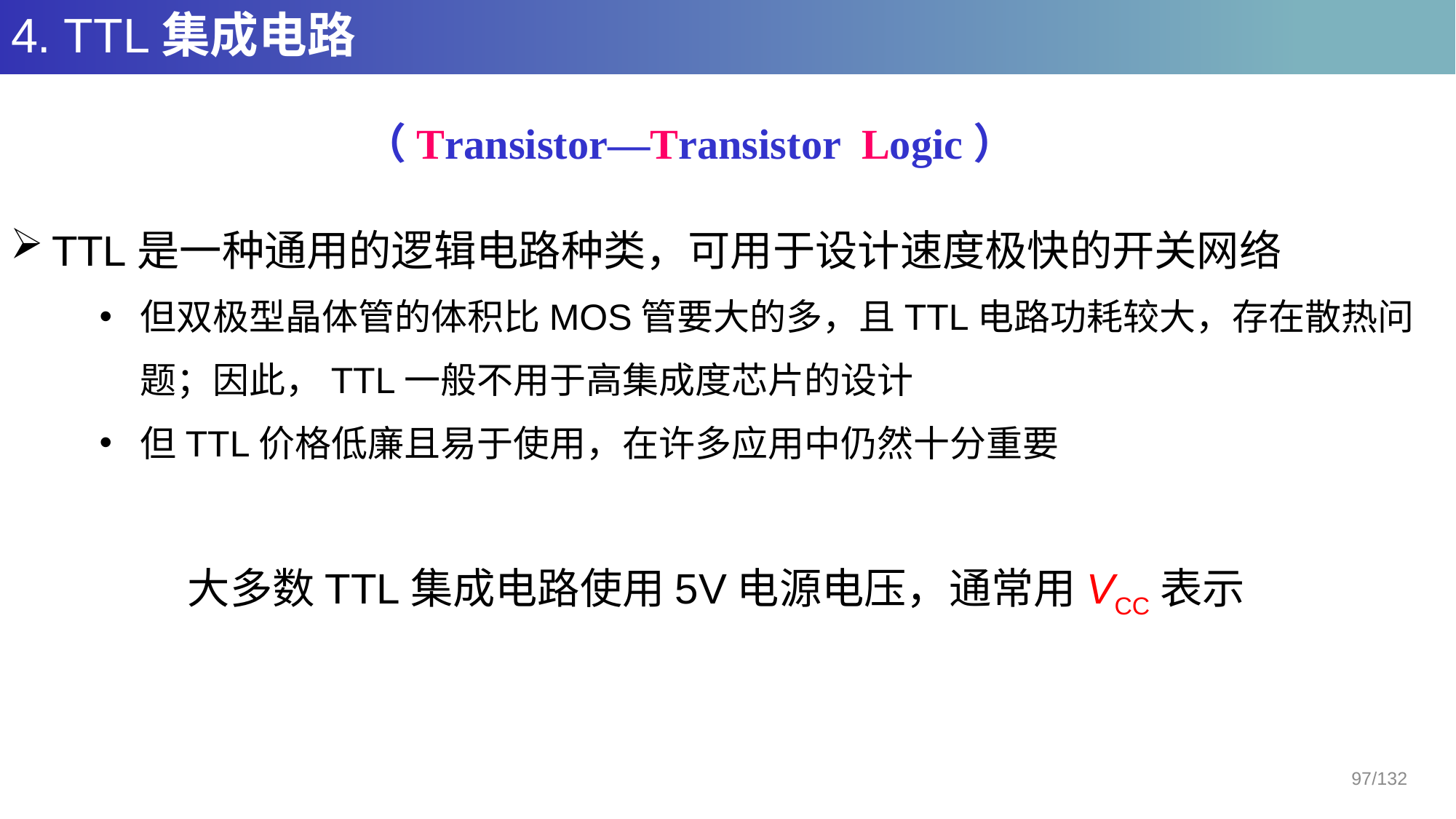

# 4. TTL集成电路
（Transistor—Transistor  Logic）
TTL是一种通用的逻辑电路种类，可用于设计速度极快的开关网络
但双极型晶体管的体积比MOS管要大的多，且TTL电路功耗较大，存在散热问题；因此，TTL一般不用于高集成度芯片的设计
但TTL价格低廉且易于使用，在许多应用中仍然十分重要
大多数TTL集成电路使用5V电源电压，通常用VCC表示
97/132